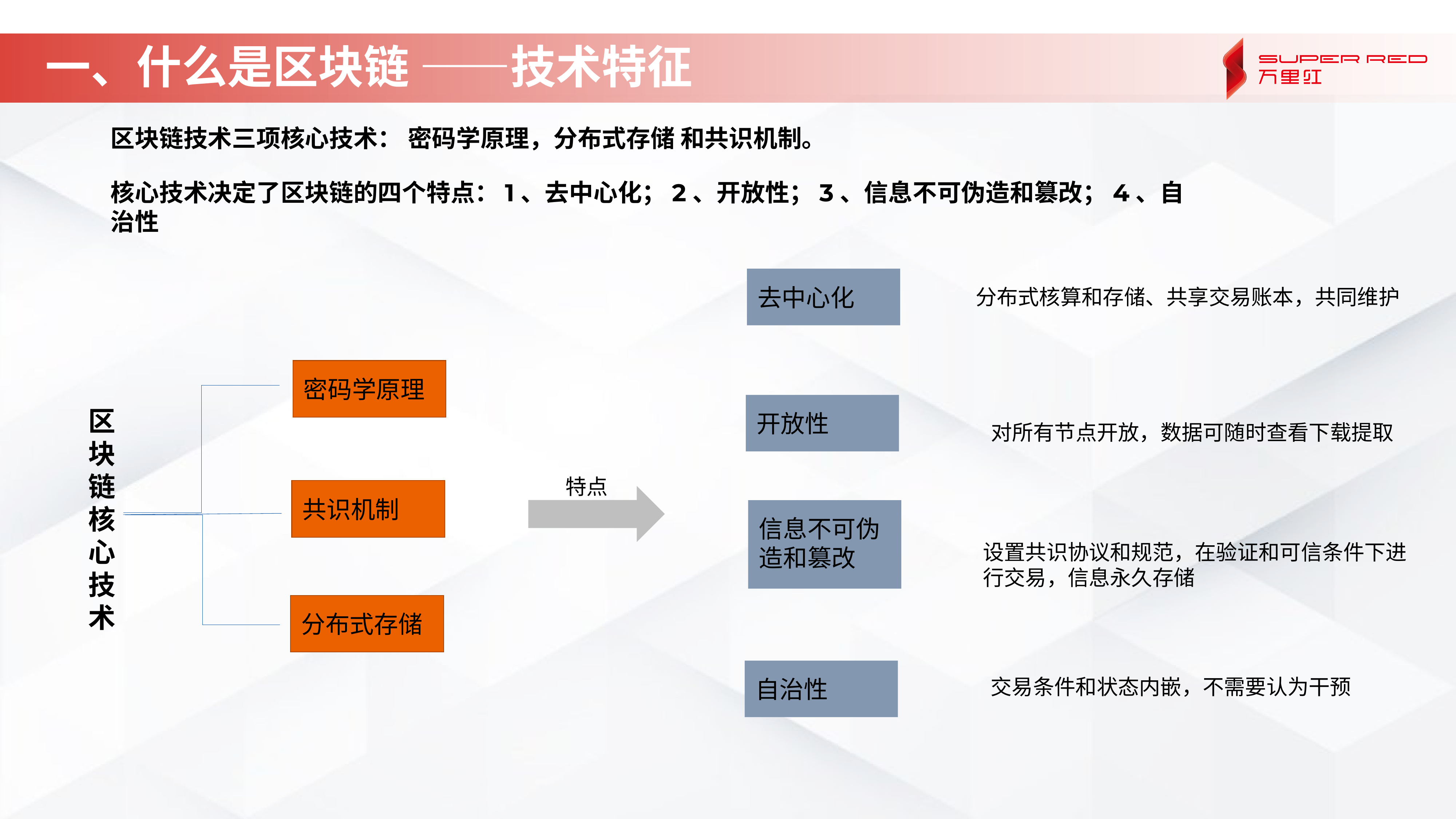

# 一、什么是区块链 ——技术特征
区块链技术三项核心技术： 密码学原理，分布式存储 和共识机制。
核心技术决定了区块链的四个特点：1、去中心化；2、开放性；3、信息不可伪造和篡改；4、自治性

去中心化
分布式核算和存储、共享交易账本，共同维护

密码学原理

区块链核心技术
开放性
对所有节点开放，数据可随时查看下载提取
特点

共识机制

信息不可伪造和篡改
设置共识协议和规范，在验证和可信条件下进行交易，信息永久存储

分布式存储

交易条件和状态内嵌，不需要认为干预
自治性